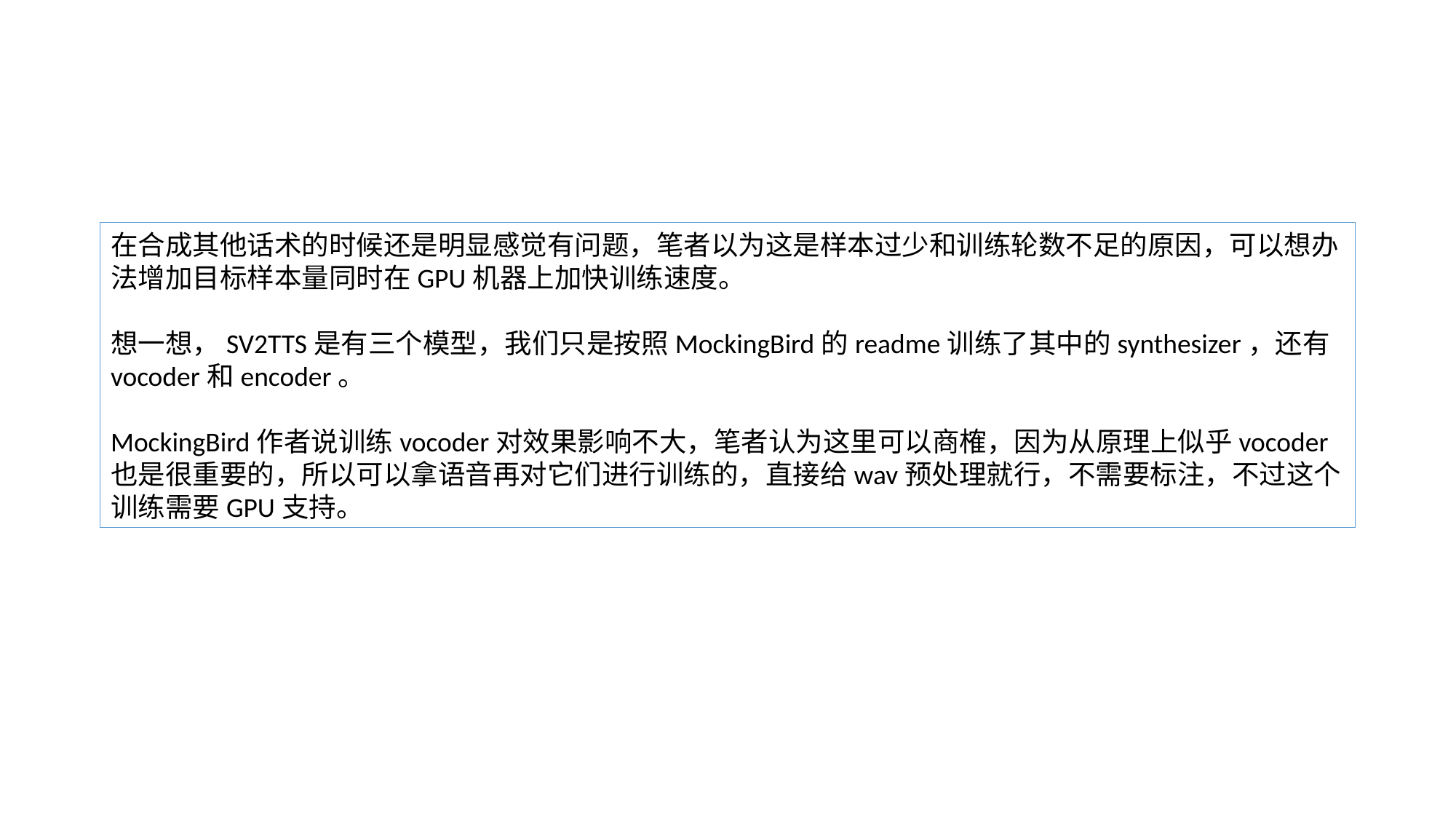

#
在合成其他话术的时候还是明显感觉有问题，笔者以为这是样本过少和训练轮数不足的原因，可以想办法增加目标样本量同时在GPU机器上加快训练速度。

想一想，SV2TTS是有三个模型，我们只是按照MockingBird的readme训练了其中的synthesizer，还有vocoder和encoder。

MockingBird作者说训练vocoder对效果影响不大，笔者认为这里可以商榷，因为从原理上似乎vocoder也是很重要的，所以可以拿语音再对它们进行训练的，直接给wav预处理就行，不需要标注，不过这个训练需要GPU支持。